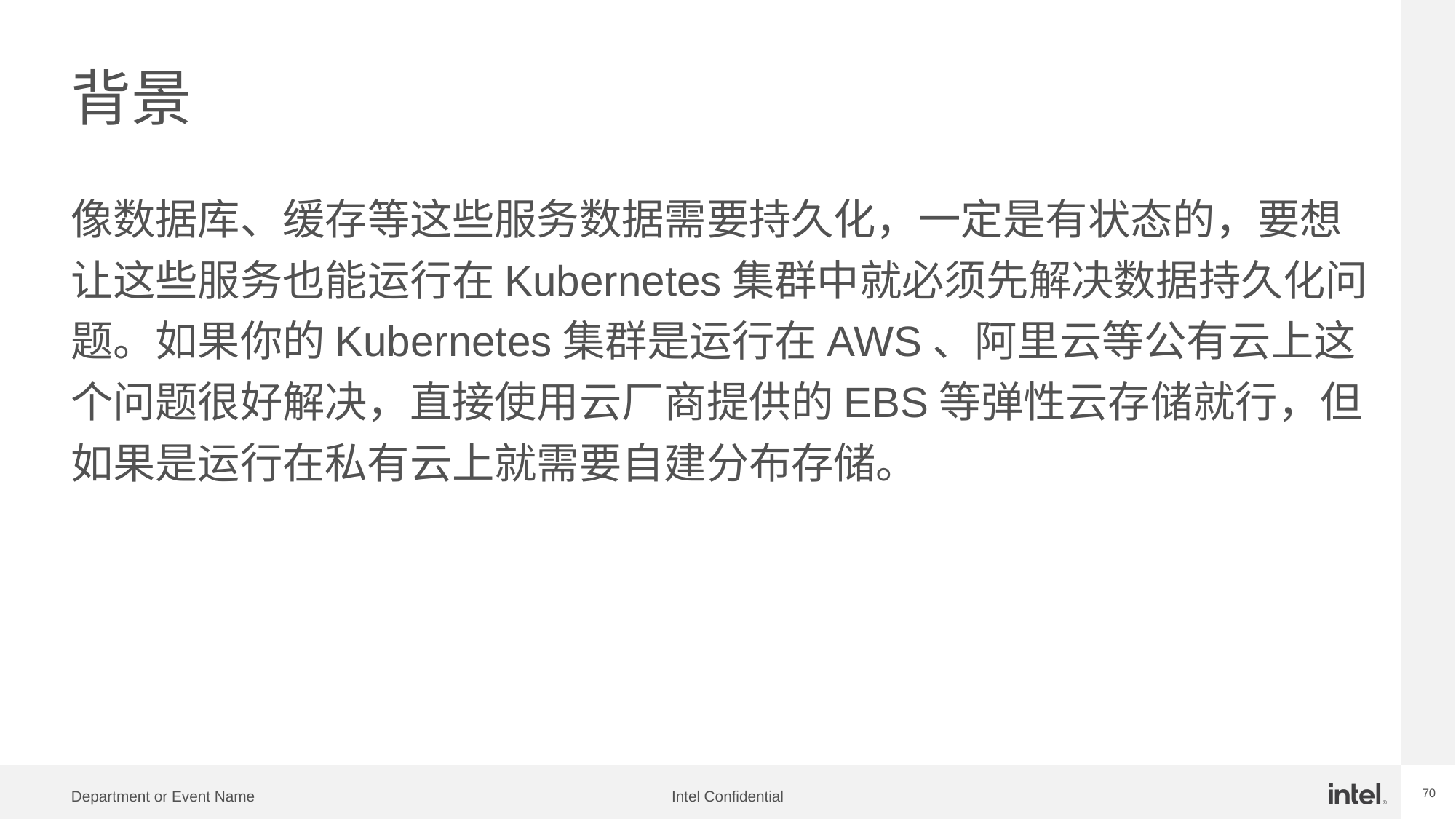

# 背景
像数据库、缓存等这些服务数据需要持久化，一定是有状态的，要想让这些服务也能运行在Kubernetes集群中就必须先解决数据持久化问题。如果你的Kubernetes集群是运行在AWS、阿里云等公有云上这个问题很好解决，直接使用云厂商提供的EBS等弹性云存储就行，但如果是运行在私有云上就需要自建分布存储。